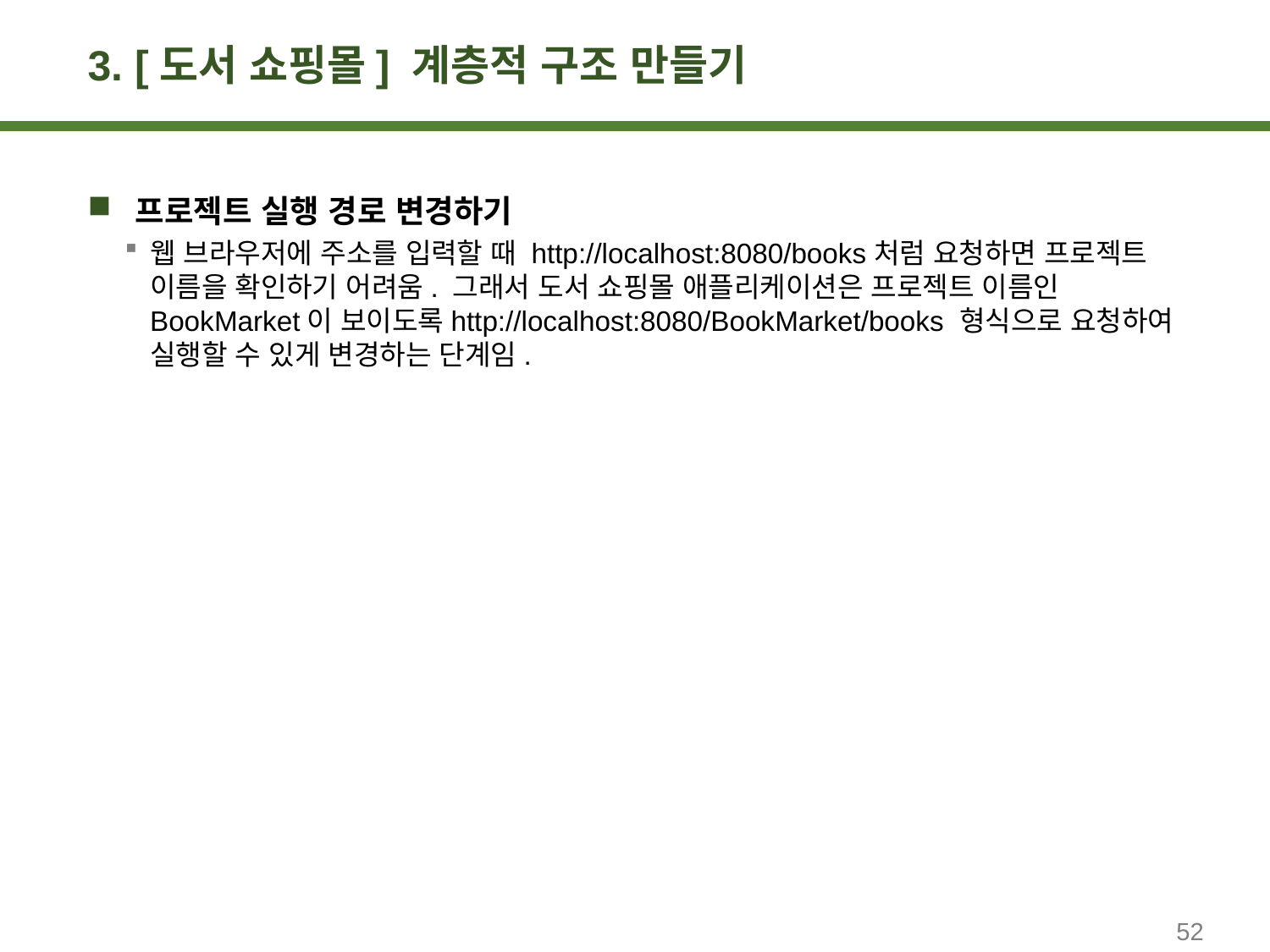

# 3. [도서 쇼핑몰] 계층적 구조 만들기
프로젝트 실행 경로 변경하기
웹 브라우저에 주소를 입력할 때 http://localhost:8080/books처럼 요청하면 프로젝트 이름을 확인하기 어려움. 그래서 도서 쇼핑몰 애플리케이션은 프로젝트 이름인 BookMarket이 보이도록http://localhost:8080/BookMarket/books 형식으로 요청하여 실행할 수 있게 변경하는 단계임.